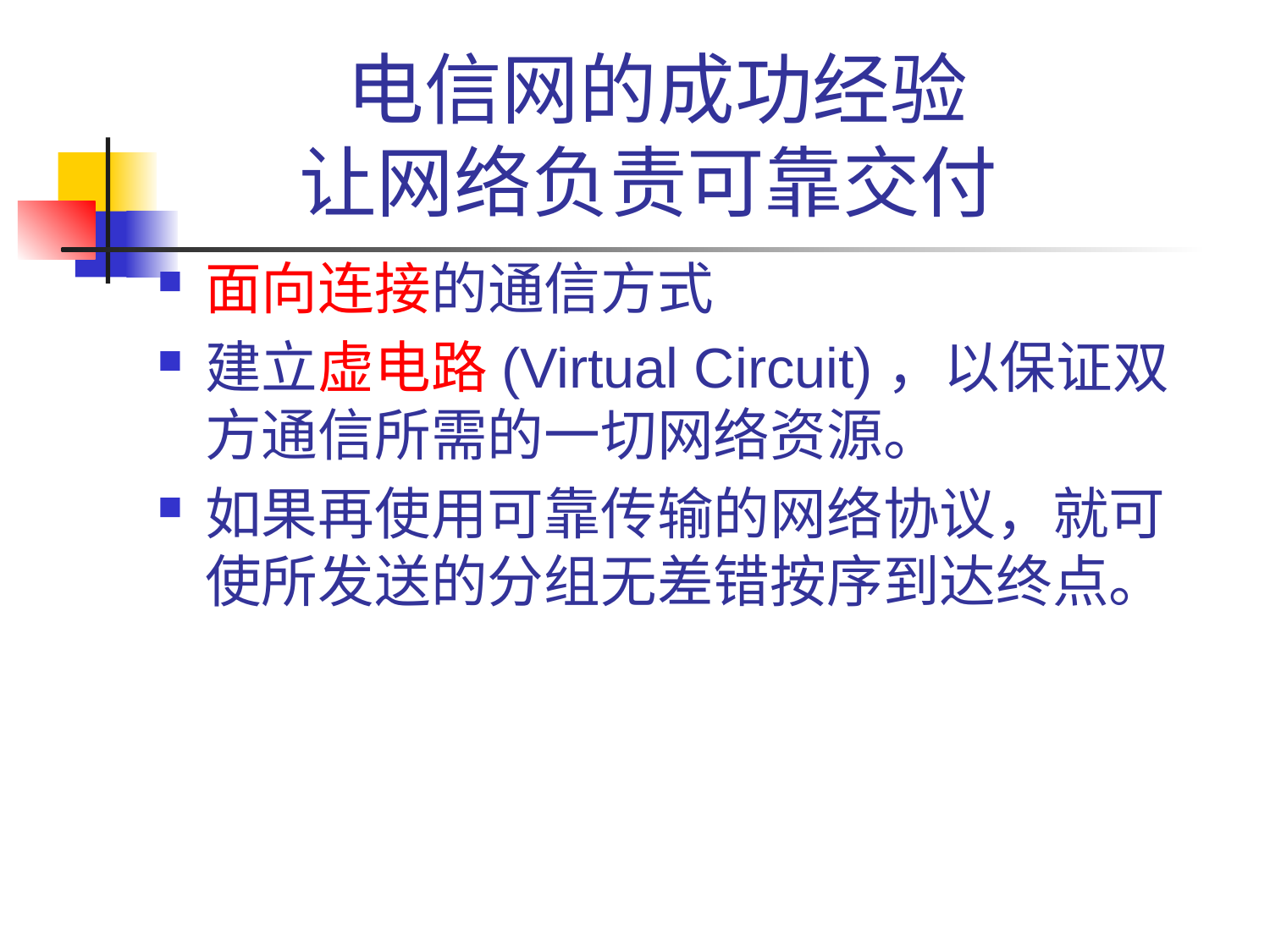

# 电信网的成功经验 让网络负责可靠交付
面向连接的通信方式
建立虚电路(Virtual Circuit)，以保证双方通信所需的一切网络资源。
如果再使用可靠传输的网络协议，就可使所发送的分组无差错按序到达终点。